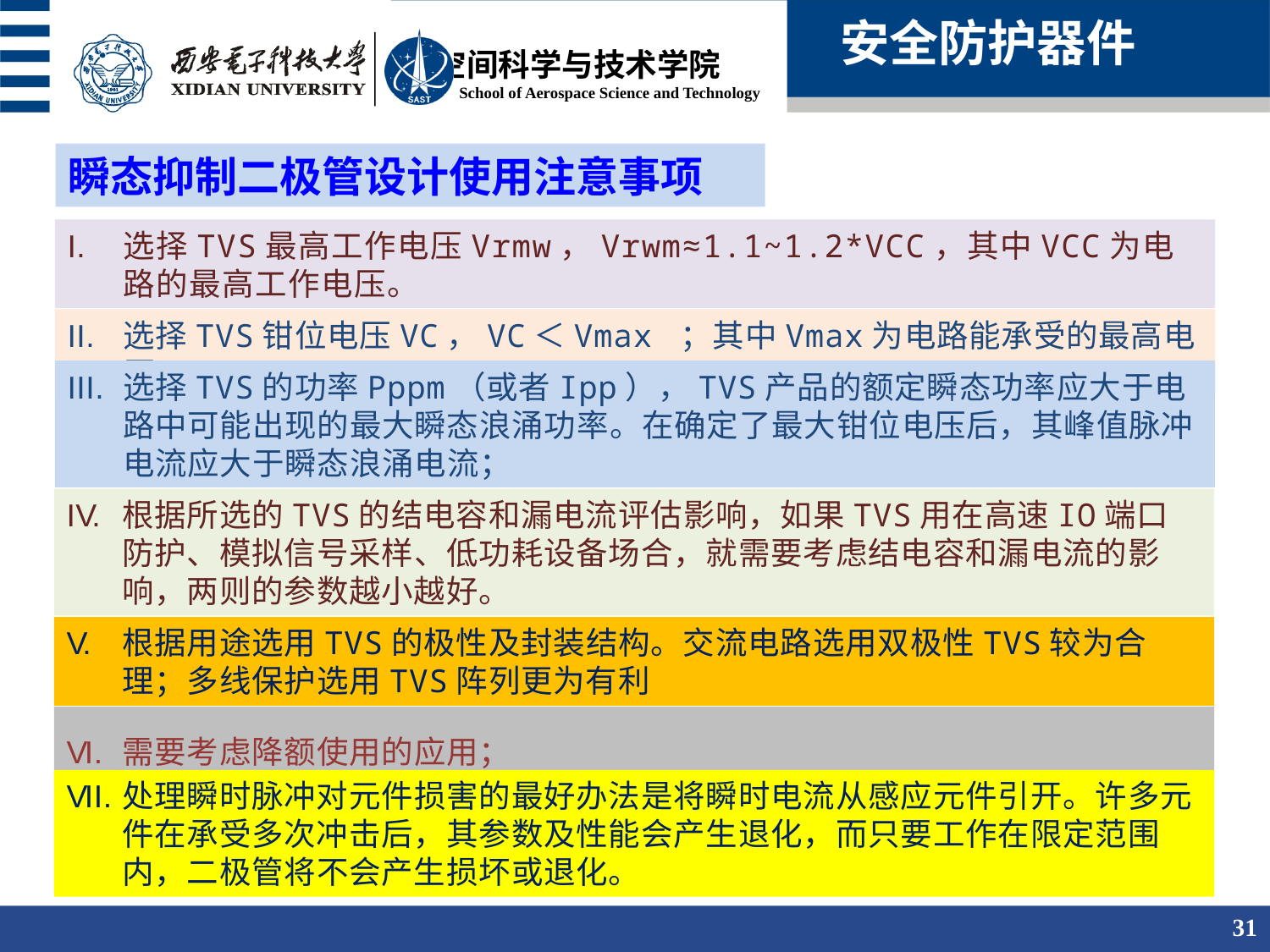

安全防护器件
瞬态抑制二极管设计使用注意事项
选择TVS最高工作电压Vrmw，Vrwm≈1.1~1.2*VCC，其中VCC为电路的最高工作电压。
选择TVS钳位电压VC，VC＜Vmax ；其中Vmax为电路能承受的最高电压
选择TVS的功率Pppm（或者Ipp），TVS产品的额定瞬态功率应大于电路中可能出现的最大瞬态浪涌功率。在确定了最大钳位电压后，其峰值脉冲电流应大于瞬态浪涌电流；
根据所选的TVS的结电容和漏电流评估影响，如果TVS用在高速IO端口防护、模拟信号采样、低功耗设备场合，就需要考虑结电容和漏电流的影响，两则的参数越小越好。
根据用途选用TVS的极性及封装结构。交流电路选用双极性TVS较为合理；多线保护选用TVS阵列更为有利
需要考虑降额使用的应用；
处理瞬时脉冲对元件损害的最好办法是将瞬时电流从感应元件引开。许多元件在承受多次冲击后，其参数及性能会产生退化，而只要工作在限定范围内，二极管将不会产生损坏或退化。